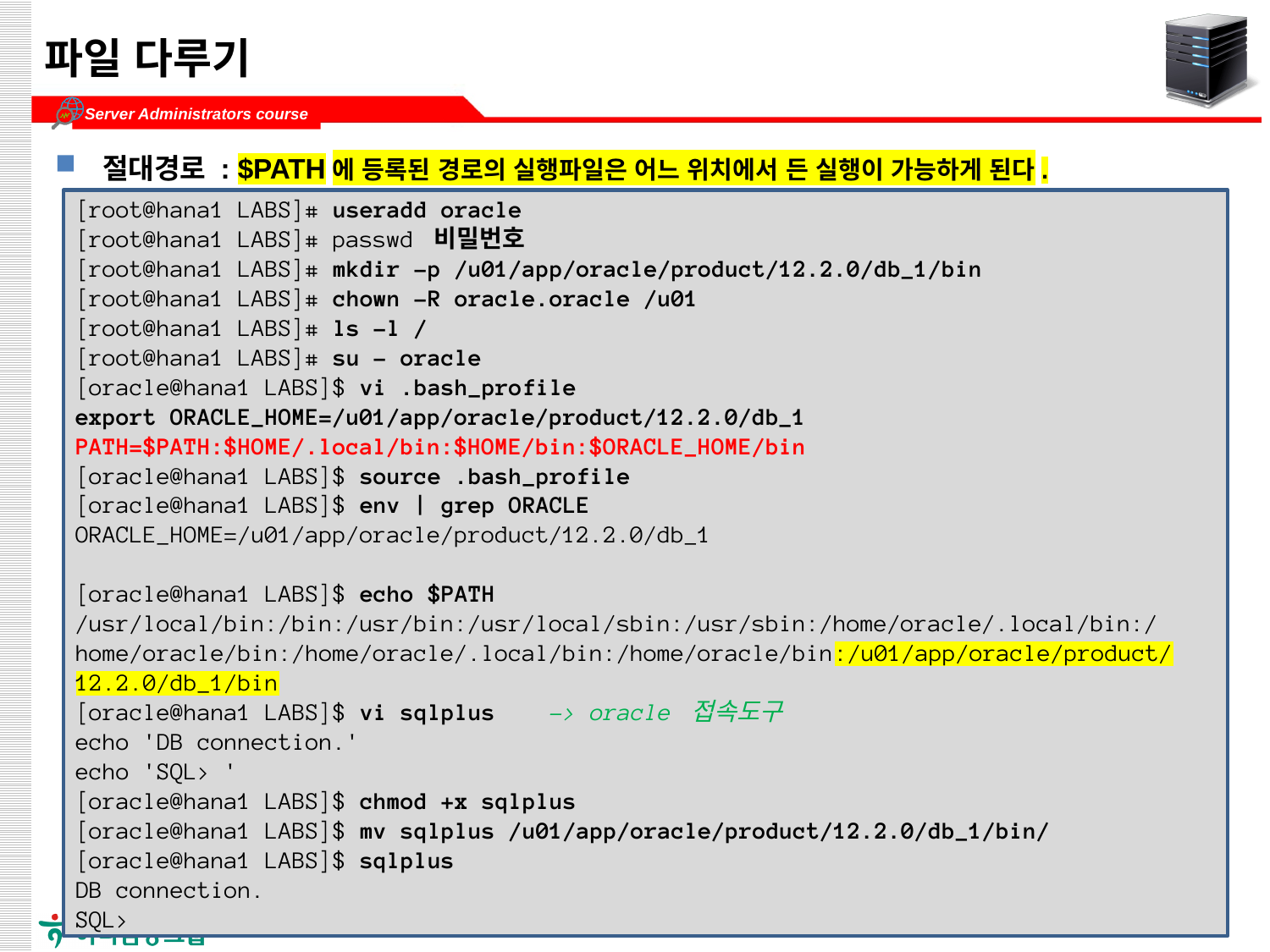

# 파일 다루기
절대경로 : $PATH에 등록된 경로의 실행파일은 어느 위치에서 든 실행이 가능하게 된다.

[root@hana1 LABS]# useradd oracle
[root@hana1 LABS]# passwd 비밀번호
[root@hana1 LABS]# mkdir -p /u01/app/oracle/product/12.2.0/db_1/bin
[root@hana1 LABS]# chown -R oracle.oracle /u01
[root@hana1 LABS]# ls -l /
[root@hana1 LABS]# su - oracle
[oracle@hana1 LABS]$ vi .bash_profile
export ORACLE_HOME=/u01/app/oracle/product/12.2.0/db_1
PATH=$PATH:$HOME/.local/bin:$HOME/bin:$ORACLE_HOME/bin
[oracle@hana1 LABS]$ source .bash_profile
[oracle@hana1 LABS]$ env | grep ORACLE
ORACLE_HOME=/u01/app/oracle/product/12.2.0/db_1

[oracle@hana1 LABS]$ echo $PATH
/usr/local/bin:/bin:/usr/bin:/usr/local/sbin:/usr/sbin:/home/oracle/.local/bin:/home/oracle/bin:/home/oracle/.local/bin:/home/oracle/bin:/u01/app/oracle/product/12.2.0/db_1/bin
[oracle@hana1 LABS]$ vi sqlplus    -> oracle 접속도구
echo 'DB connection.'
echo 'SQL> '
[oracle@hana1 LABS]$ chmod +x sqlplus
[oracle@hana1 LABS]$ mv sqlplus /u01/app/oracle/product/12.2.0/db_1/bin/
[oracle@hana1 LABS]$ sqlplus
DB connection.
SQL>